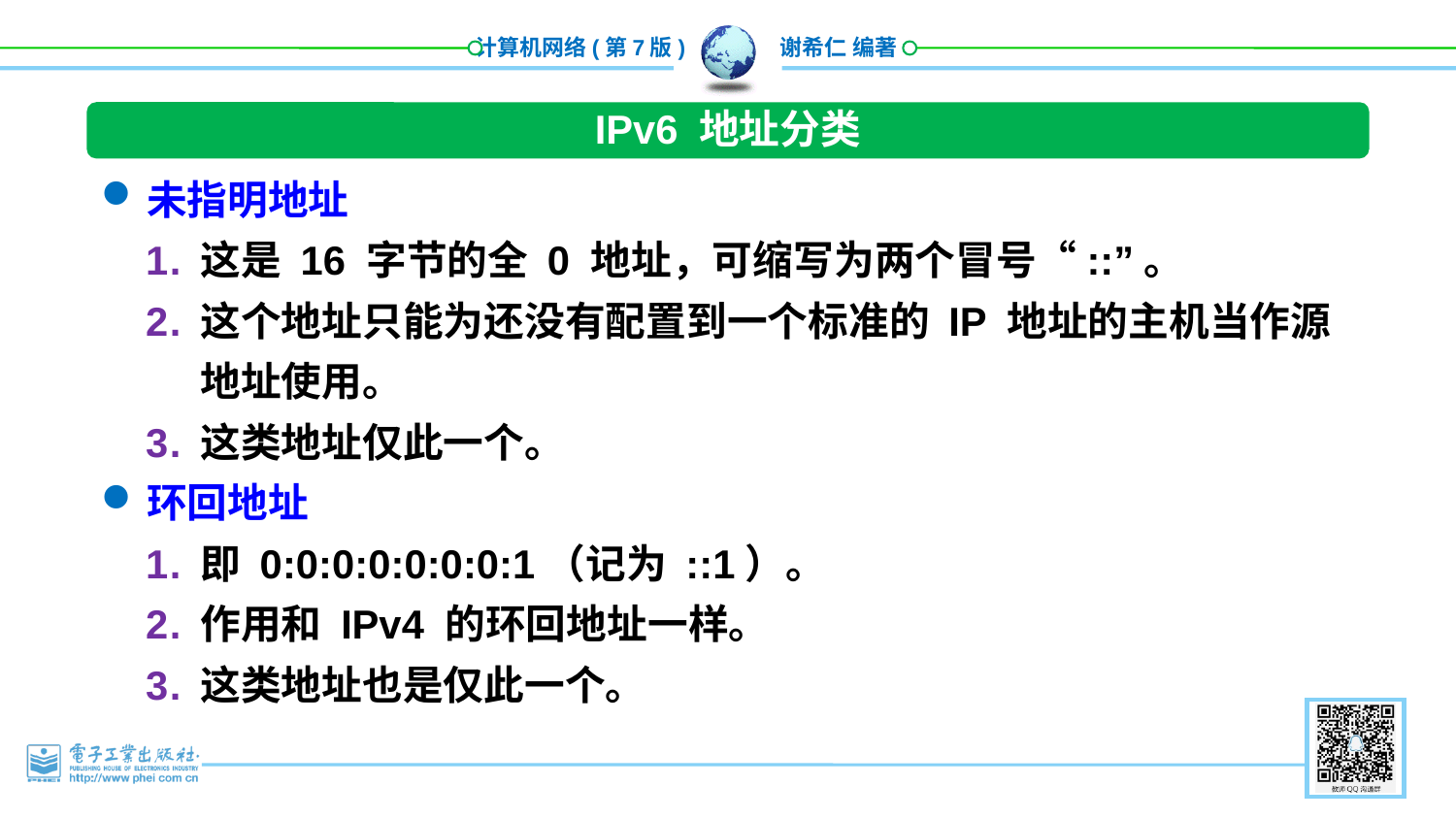

IPv6 地址分类

未指明地址
这是 16 字节的全 0 地址，可缩写为两个冒号“::”。
这个地址只能为还没有配置到一个标准的 IP 地址的主机当作源地址使用。
这类地址仅此一个。
环回地址
即 0:0:0:0:0:0:0:1（记为 ::1）。
作用和 IPv4 的环回地址一样。
这类地址也是仅此一个。